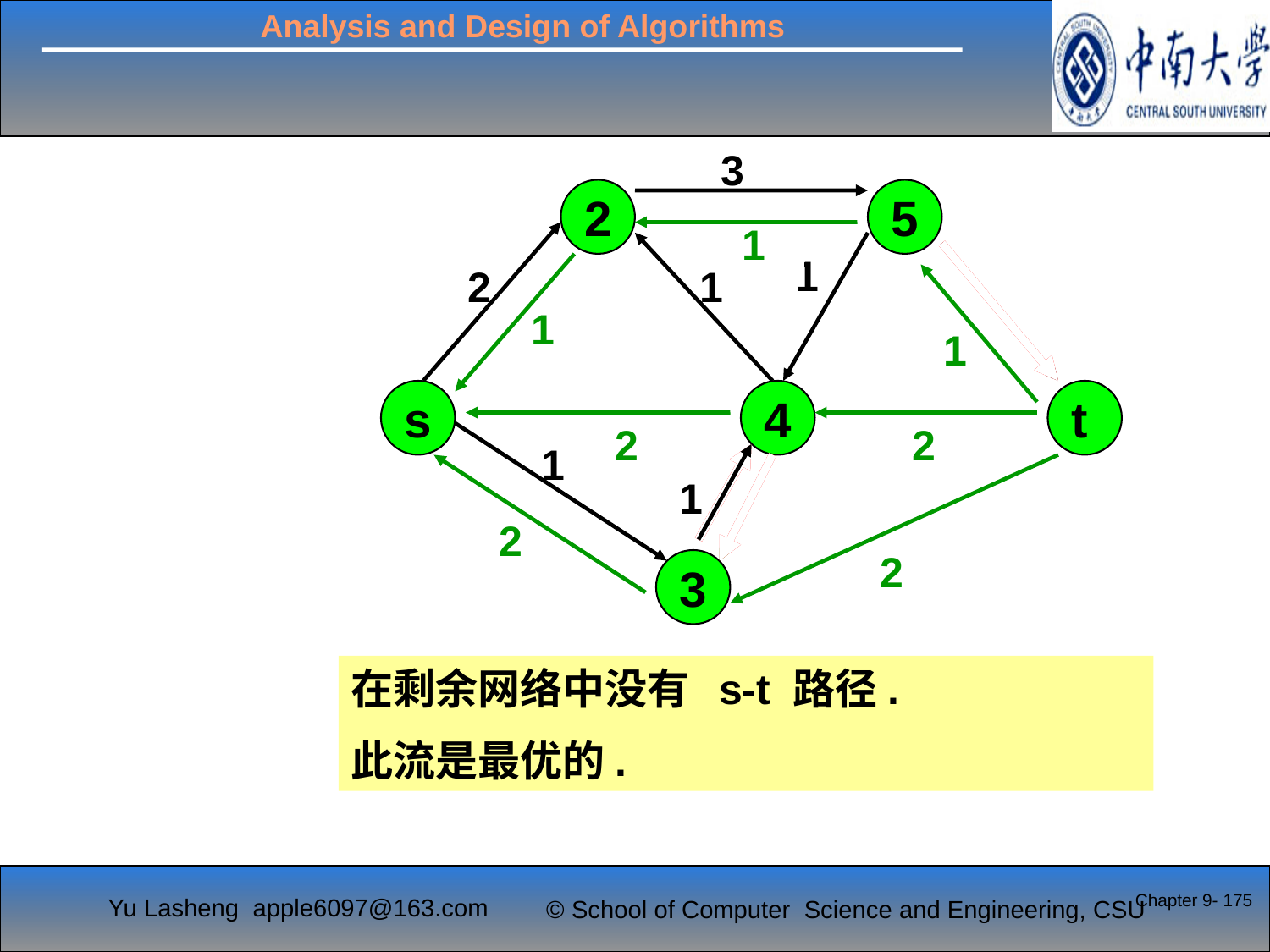

4
3
2
5

1

1

3
2

1
1

1
1
s
4
t

1
2

1
2

1
2

1
1
2
1
2
1
3
在剩余网络中没有  s-t 路径.
此流是最优的.
Chapter 9- 175